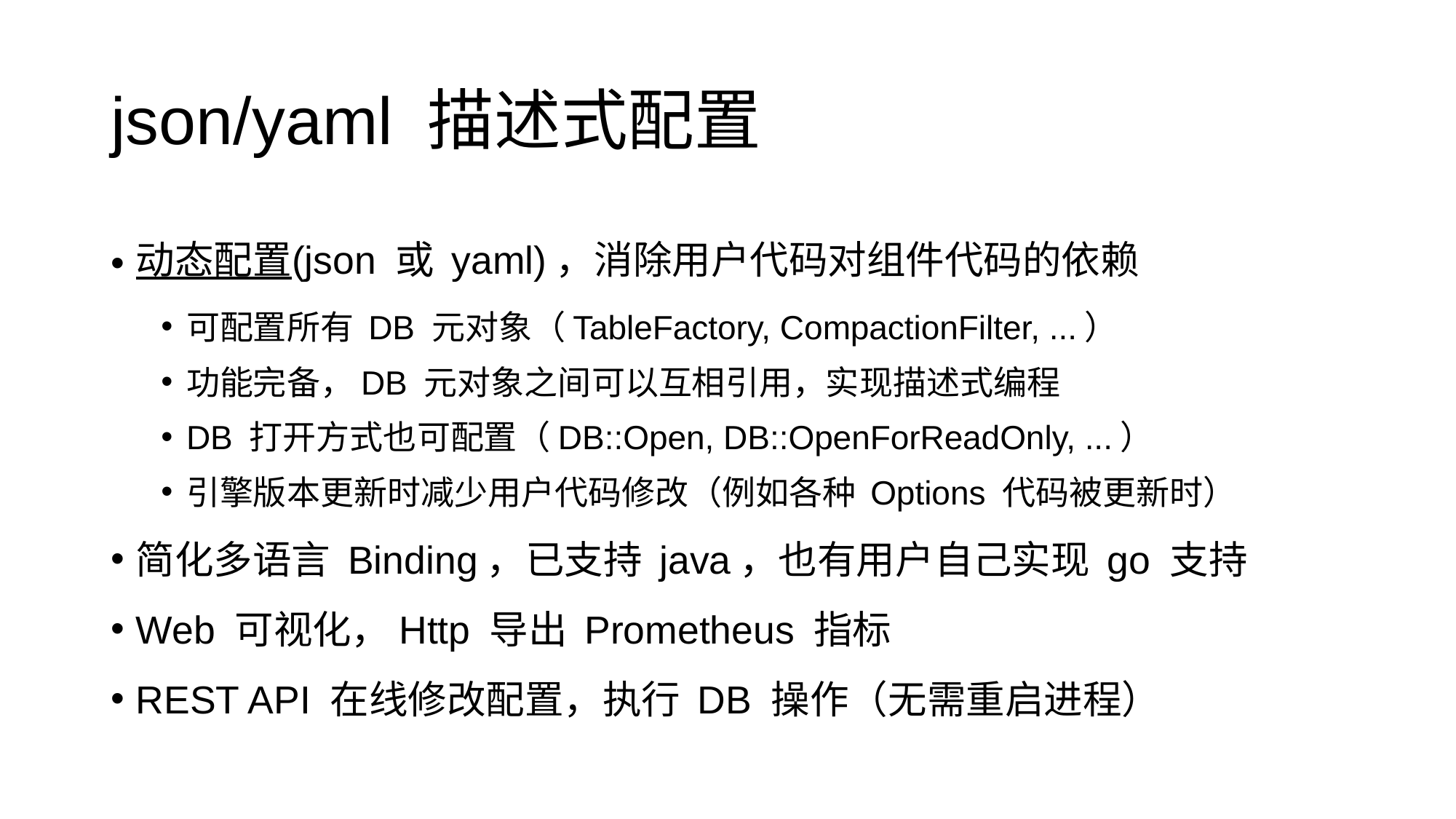

# json/yaml 描述式配置
动态配置(json 或 yaml)，消除用户代码对组件代码的依赖
可配置所有 DB 元对象（TableFactory, CompactionFilter, ...）
功能完备，DB 元对象之间可以互相引用，实现描述式编程
DB 打开方式也可配置（DB::Open, DB::OpenForReadOnly, ...）
引擎版本更新时减少用户代码修改（例如各种 Options 代码被更新时）
简化多语言 Binding，已支持 java，也有用户自己实现 go 支持
Web 可视化，Http 导出 Prometheus 指标
REST API 在线修改配置，执行 DB 操作（无需重启进程）